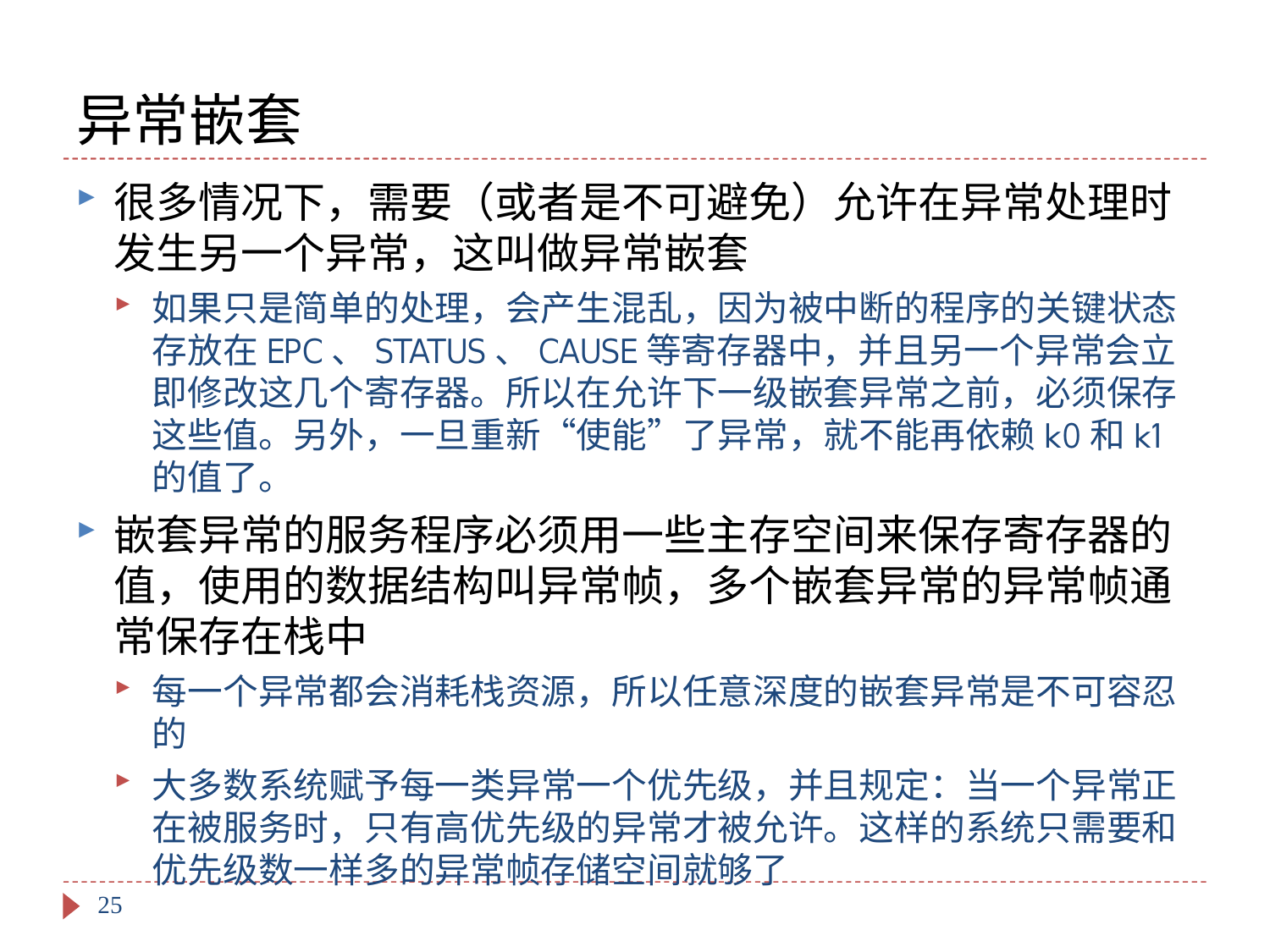

# 异常嵌套
很多情况下，需要（或者是不可避免）允许在异常处理时发生另一个异常，这叫做异常嵌套
如果只是简单的处理，会产生混乱，因为被中断的程序的关键状态存放在EPC、STATUS、CAUSE等寄存器中，并且另一个异常会立即修改这几个寄存器。所以在允许下一级嵌套异常之前，必须保存这些值。另外，一旦重新“使能”了异常，就不能再依赖k0和k1的值了。
嵌套异常的服务程序必须用一些主存空间来保存寄存器的值，使用的数据结构叫异常帧，多个嵌套异常的异常帧通常保存在栈中
每一个异常都会消耗栈资源，所以任意深度的嵌套异常是不可容忍的
大多数系统赋予每一类异常一个优先级，并且规定：当一个异常正在被服务时，只有高优先级的异常才被允许。这样的系统只需要和优先级数一样多的异常帧存储空间就够了

25